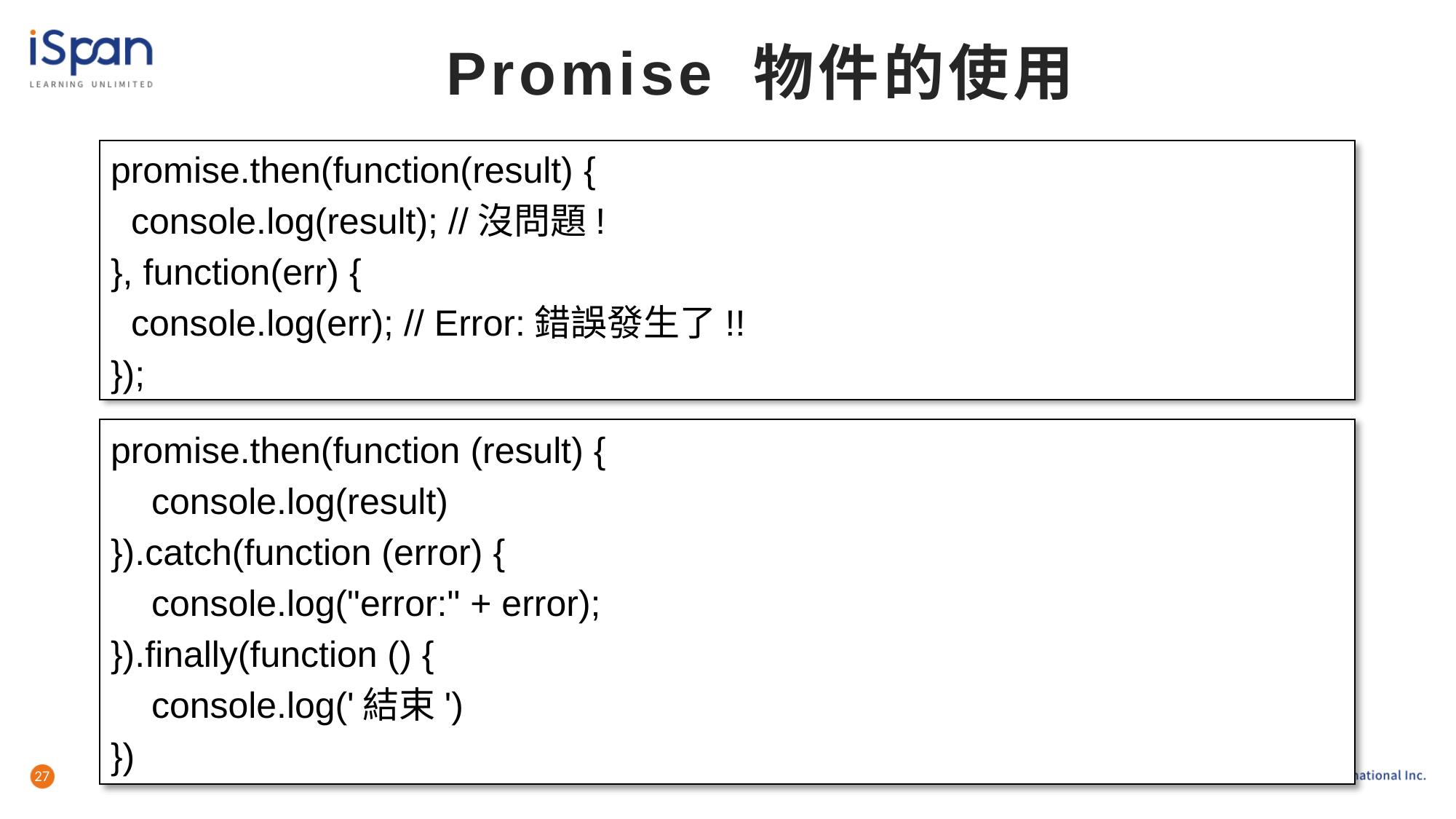

# Promise 物件的使用
promise.then(function(result) {
  console.log(result); //沒問題!
}, function(err) {
  console.log(err); // Error:錯誤發生了!!
});

promise.then(function (result) {
    console.log(result)
}).catch(function (error) {
    console.log("error:" + error);
}).finally(function () {
    console.log('結束')
})
27